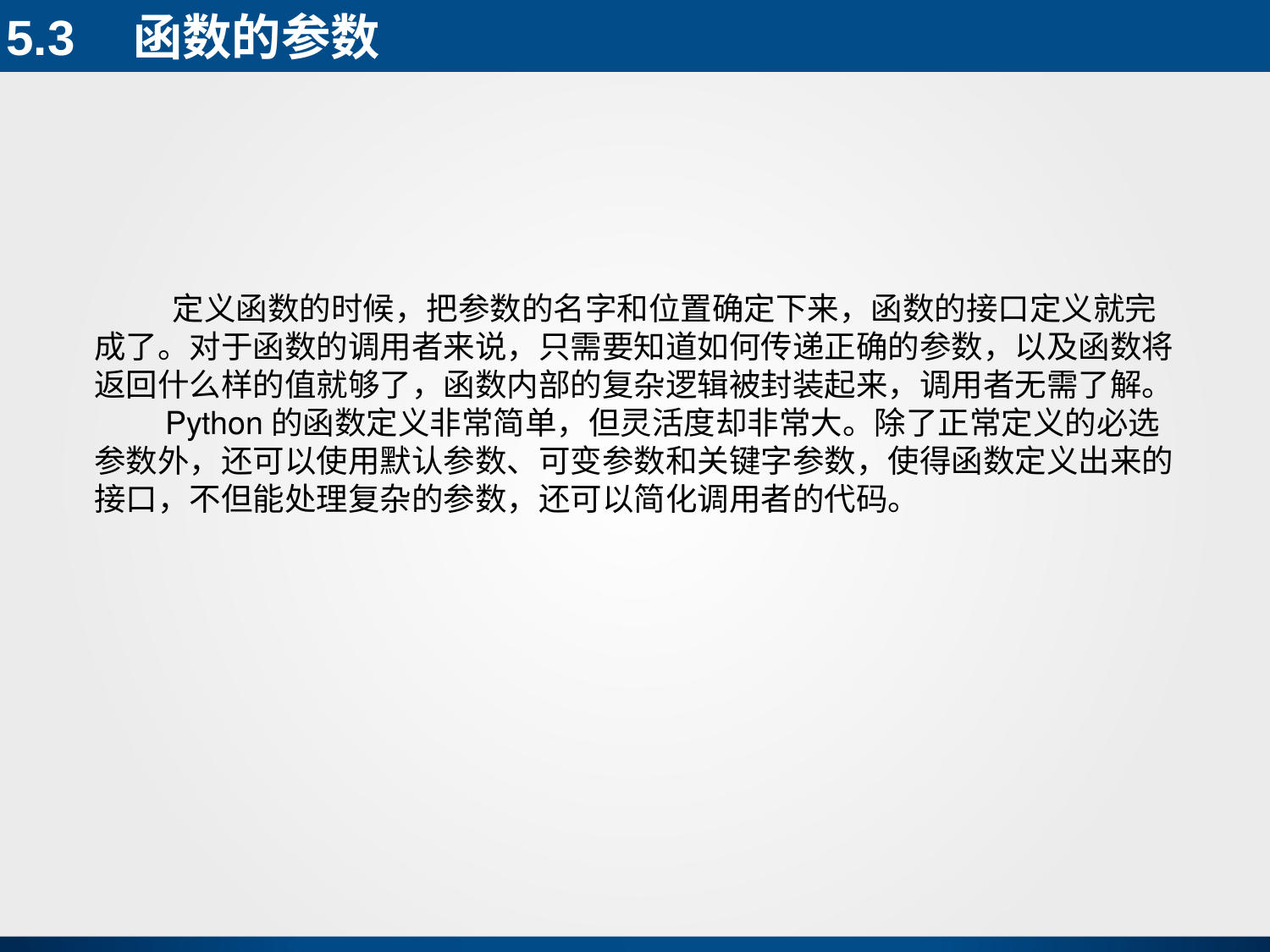

5.3	函数的参数
        定义函数的时候，把参数的名字和位置确定下来，函数的接口定义就完成了。对于函数的调用者来说，只需要知道如何传递正确的参数，以及函数将返回什么样的值就够了，函数内部的复杂逻辑被封装起来，调用者无需了解。
        Python的函数定义非常简单，但灵活度却非常大。除了正常定义的必选参数外，还可以使用默认参数、可变参数和关键字参数，使得函数定义出来的接口，不但能处理复杂的参数，还可以简化调用者的代码。